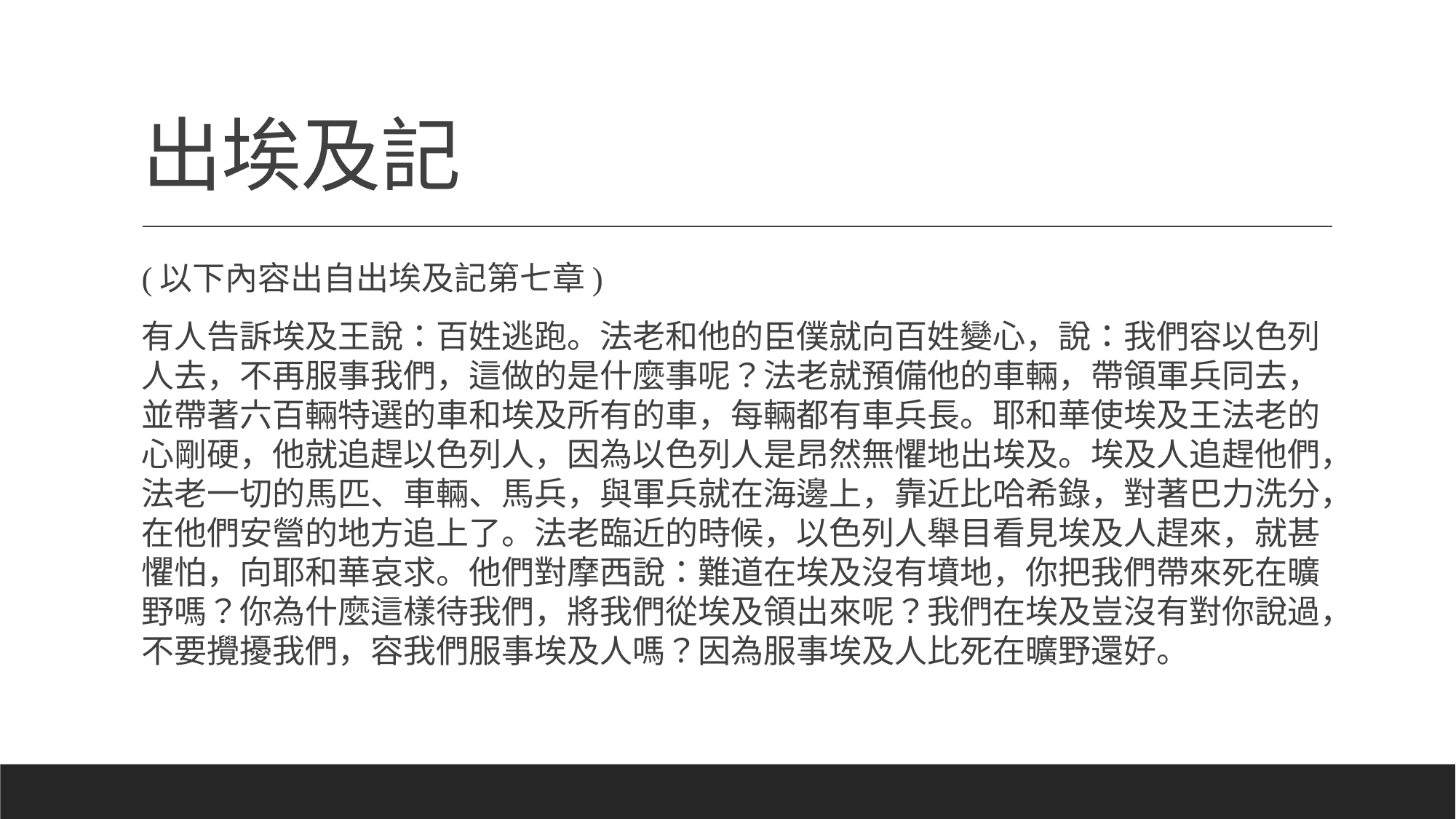

# 出埃及記
(以下內容出自出埃及記第七章)
有人告訴埃及王說：百姓逃跑。法老和他的臣僕就向百姓變心，說：我們容以色列人去，不再服事我們，這做的是什麼事呢？法老就預備他的車輛，帶領軍兵同去，並帶著六百輛特選的車和埃及所有的車，每輛都有車兵長。耶和華使埃及王法老的心剛硬，他就追趕以色列人，因為以色列人是昂然無懼地出埃及。埃及人追趕他們，法老一切的馬匹、車輛、馬兵，與軍兵就在海邊上，靠近比哈希錄，對著巴力洗分，在他們安營的地方追上了。法老臨近的時候，以色列人舉目看見埃及人趕來，就甚懼怕，向耶和華哀求。他們對摩西說：難道在埃及沒有墳地，你把我們帶來死在曠野嗎？你為什麼這樣待我們，將我們從埃及領出來呢？我們在埃及豈沒有對你說過，不要攪擾我們，容我們服事埃及人嗎？因為服事埃及人比死在曠野還好。